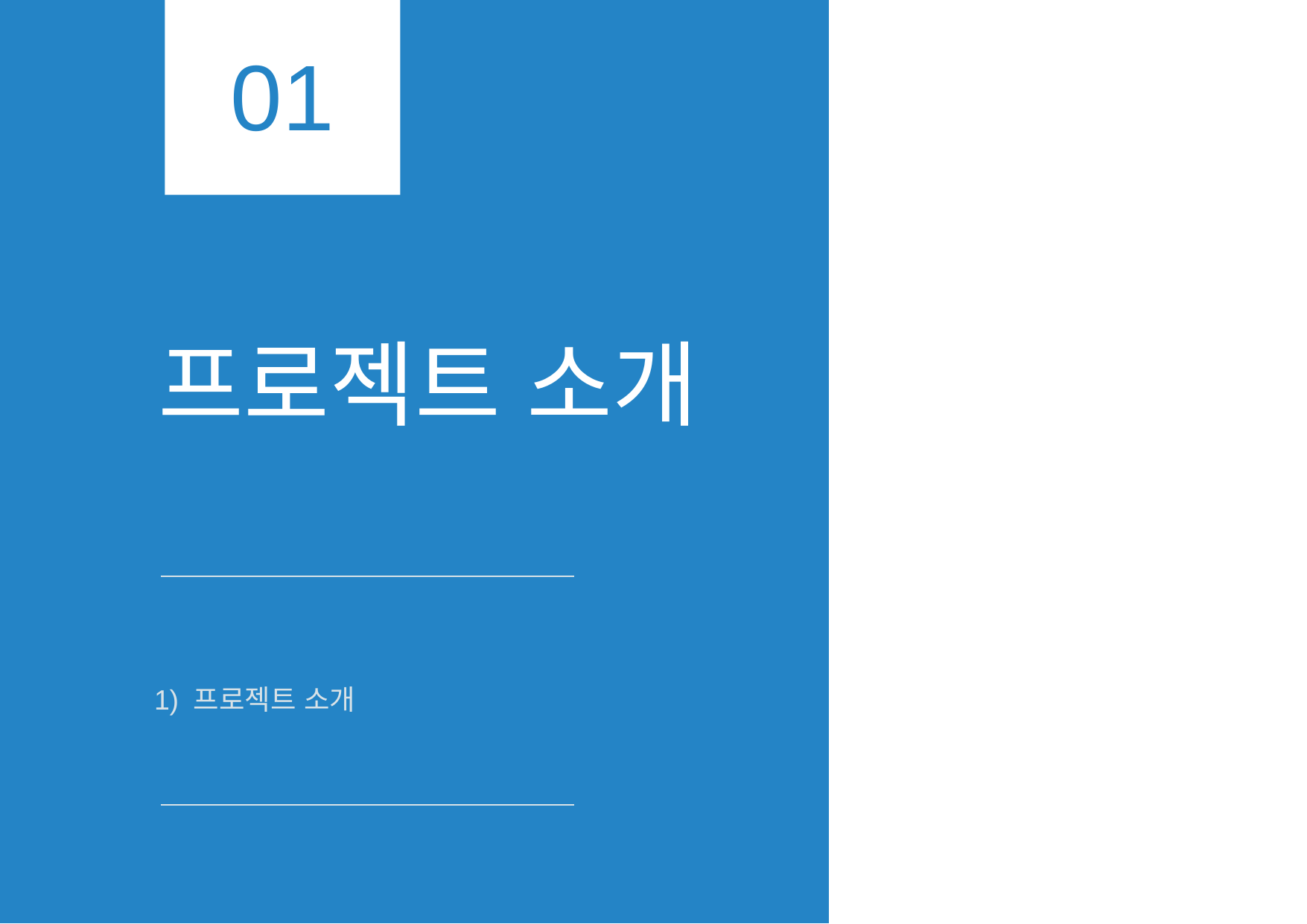

01
# 프로젝트 소개
1) 프로젝트 소개